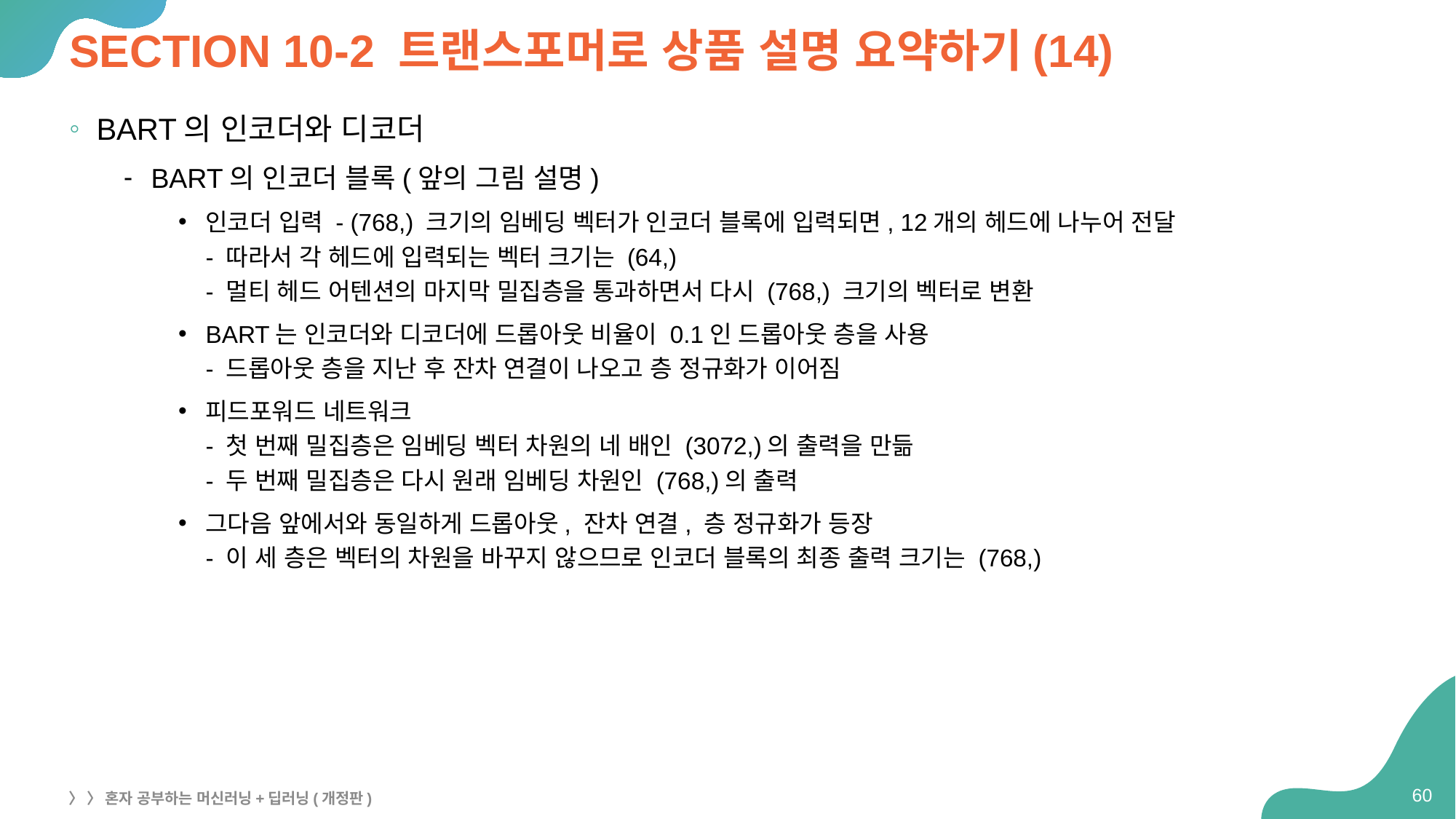

# SECTION 10-2 트랜스포머로 상품 설명 요약하기(14)
BART의 인코더와 디코더
BART의 인코더 블록(앞의 그림 설명)
인코더 입력 - (768,) 크기의 임베딩 벡터가 인코더 블록에 입력되면, 12개의 헤드에 나누어 전달
- 따라서 각 헤드에 입력되는 벡터 크기는 (64,)
- 멀티 헤드 어텐션의 마지막 밀집층을 통과하면서 다시 (768,) 크기의 벡터로 변환
BART는 인코더와 디코더에 드롭아웃 비율이 0.1인 드롭아웃 층을 사용
- 드롭아웃 층을 지난 후 잔차 연결이 나오고 층 정규화가 이어짐
피드포워드 네트워크
- 첫 번째 밀집층은 임베딩 벡터 차원의 네 배인 (3072,)의 출력을 만듦
- 두 번째 밀집층은 다시 원래 임베딩 차원인 (768,)의 출력
그다음 앞에서와 동일하게 드롭아웃, 잔차 연결, 층 정규화가 등장
- 이 세 층은 벡터의 차원을 바꾸지 않으므로 인코더 블록의 최종 출력 크기는 (768,)
60
〉 〉 혼자 공부하는 머신러닝+딥러닝(개정판)